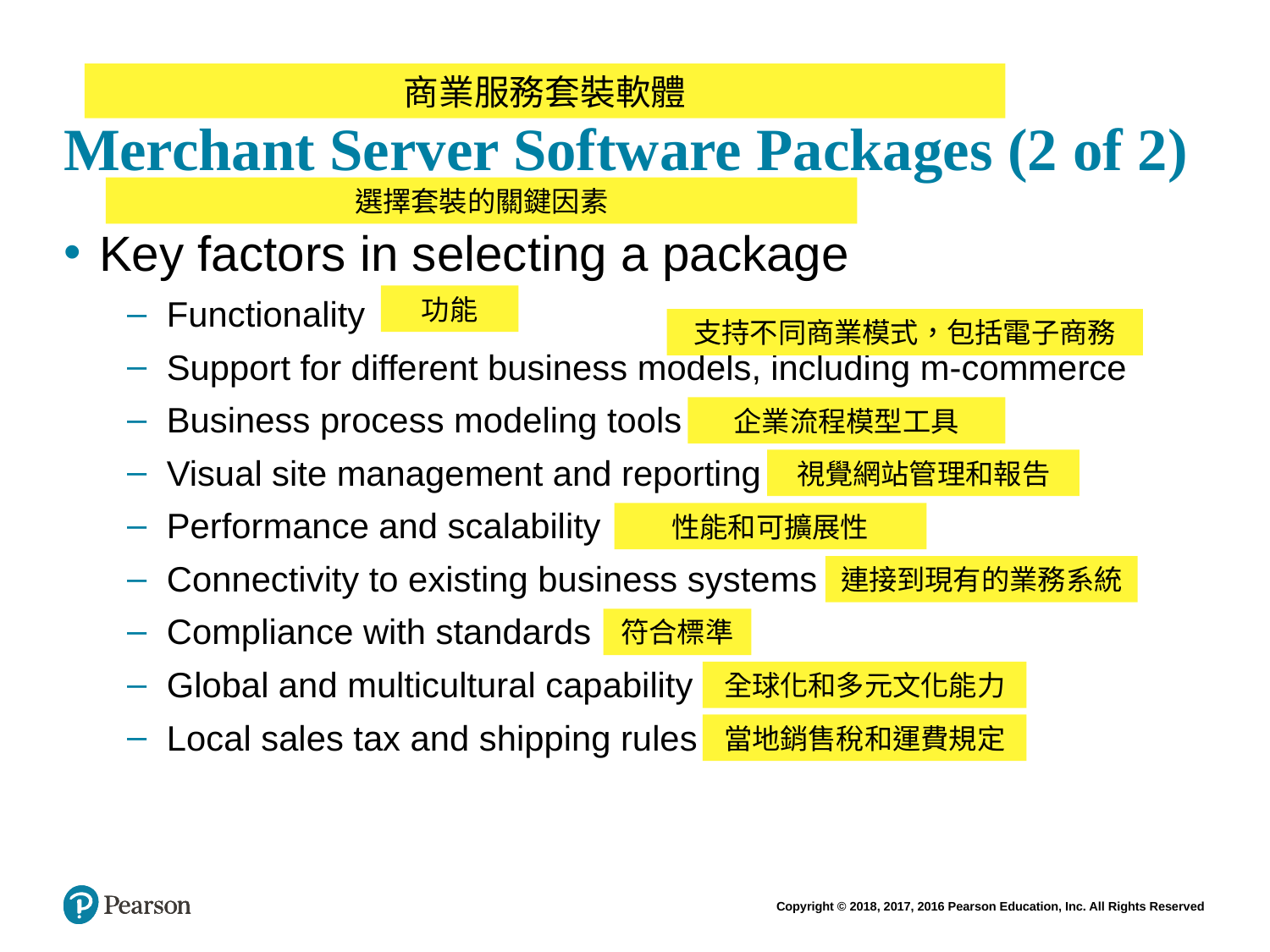

# Merchant Server Software Packages (2 of 2)
商業服務套裝軟體
選擇套裝的關鍵因素
Key factors in selecting a package
Functionality
Support for different business models, including m-commerce
Business process modeling tools
Visual site management and reporting
Performance and scalability
Connectivity to existing business systems
Compliance with standards
Global and multicultural capability
Local sales tax and shipping rules
功能
支持不同商業模式，包括電子商務
企業流程模型工具
視覺網站管理和報告
性能和可擴展性
連接到現有的業務系統
符合標準
全球化和多元文化能力
當地銷售稅和運費規定